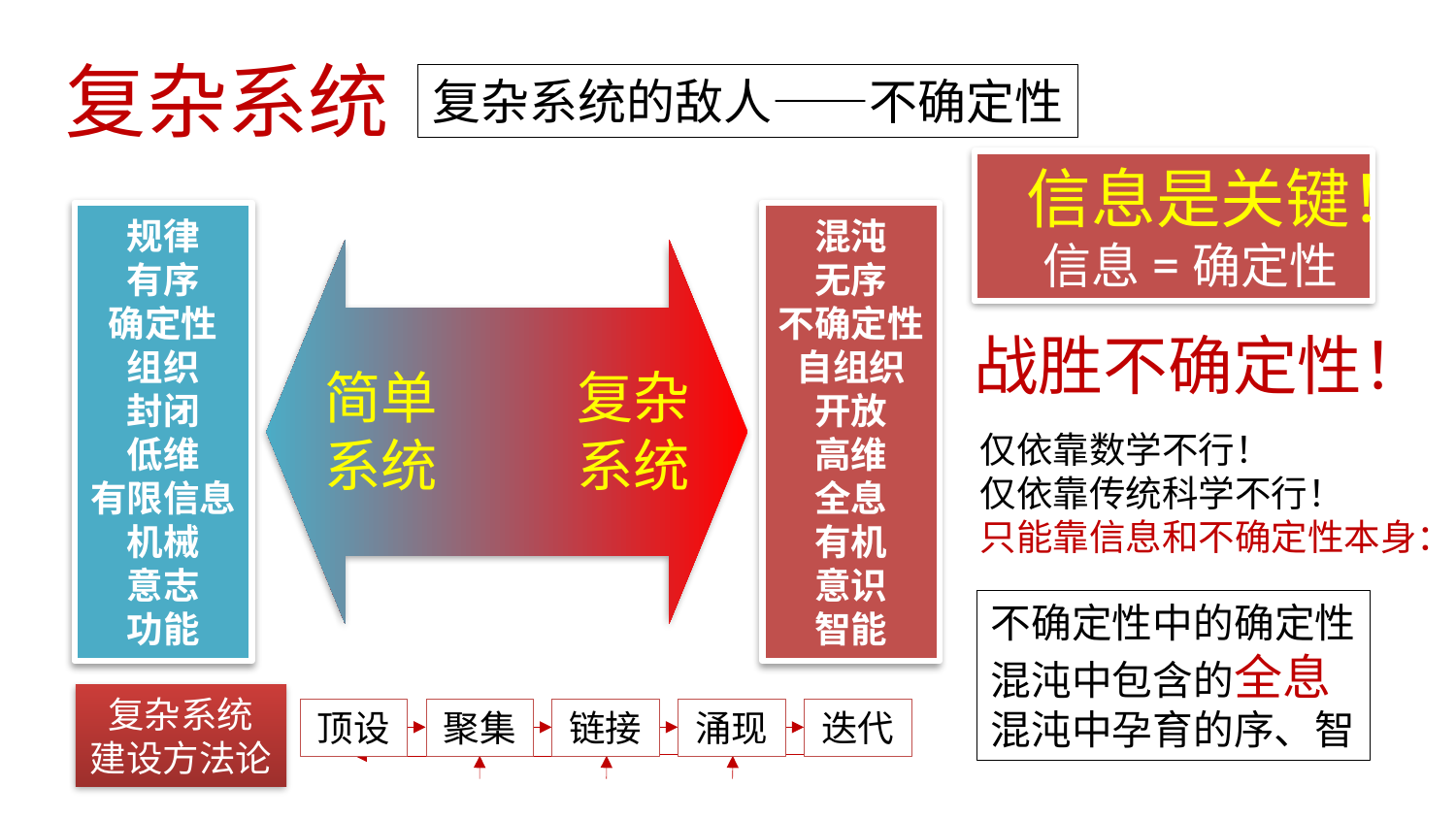

复杂系统
复杂系统的敌人——不确定性
 信息是关键！
  信息=确定性
规律
有序
确定性
组织
封闭
低维
有限信息
机械
意志
功能
混沌
无序
不确定性
自组织
开放
高维
全息
有机
意识
智能

简单
系统
复杂
系统
战胜不确定性！
仅依靠数学不行！
仅依靠传统科学不行！
只能靠信息和不确定性本身：
不确定性中的确定性
混沌中包含的全息
混沌中孕育的序、智
复杂系统
建设方法论
顶设
聚集
链接
涌现
迭代